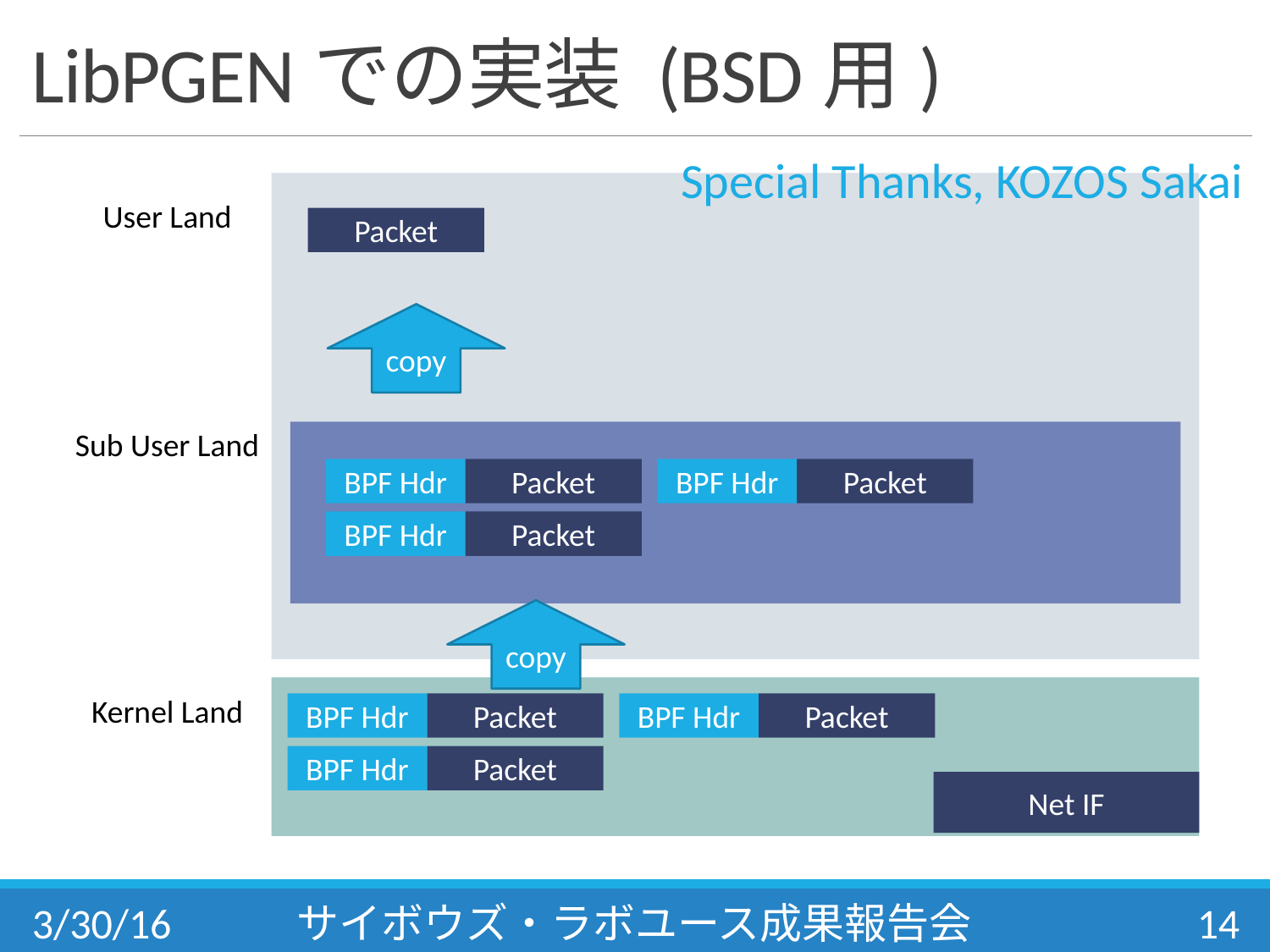

# LibPGENでの実装 (BSD用)
Special Thanks, KOZOS Sakai

User Land

Sub User Land

Kernel Land
Packet
copy

BPF Hdr
Packet
BPF Hdr
Packet
BPF Hdr
Packet
copy

BPF Hdr
Packet
BPF Hdr
Packet
BPF Hdr
Packet
Net IF
3/30/16
サイボウズ・ラボユース成果報告会
14